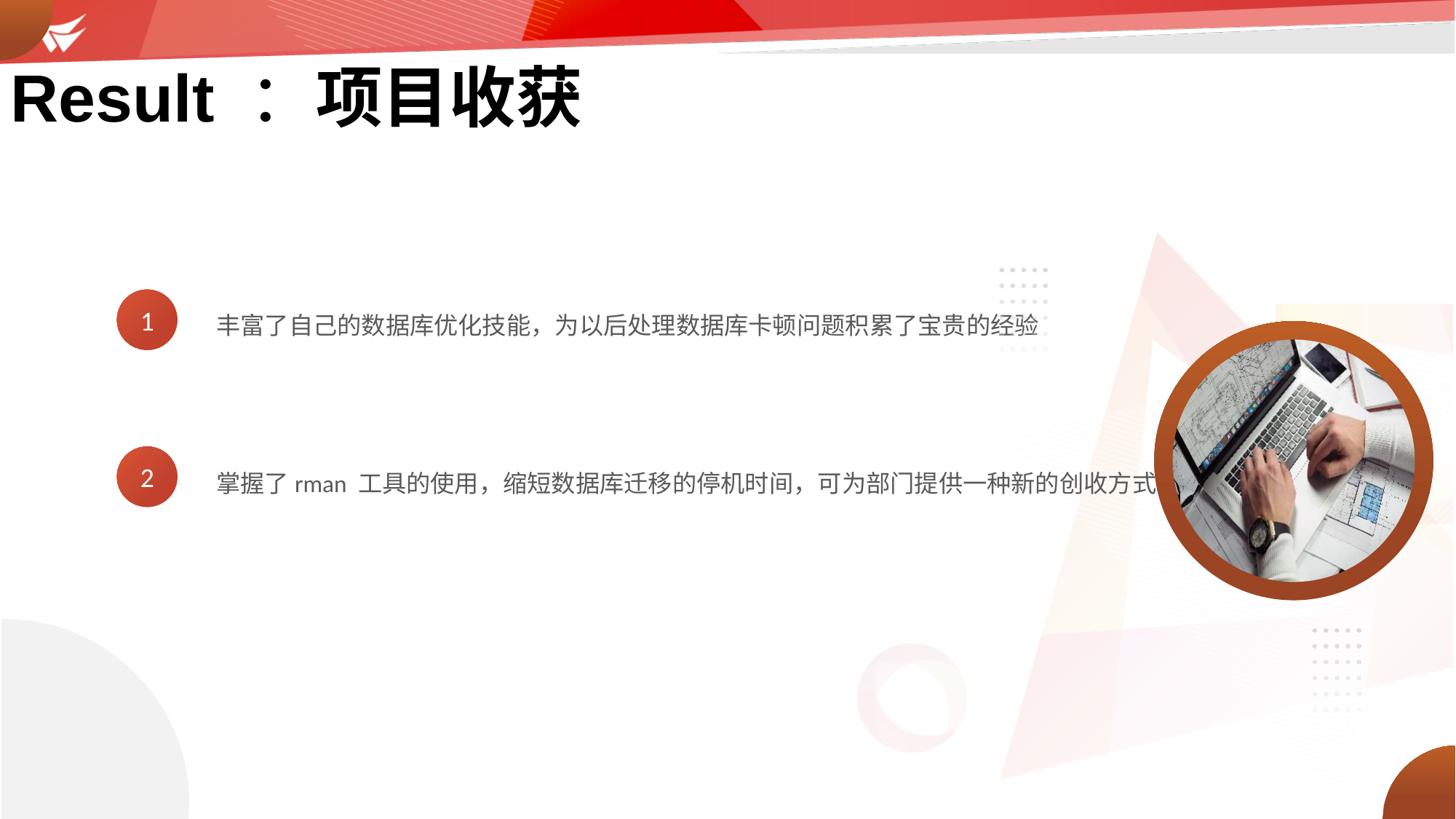

Result ：项目收获

1
丰富了自己的数据库优化技能，为以后处理数据库卡顿问题积累了宝贵的经验

2
掌握了rman 工具的使用，缩短数据库迁移的停机时间，可为部门提供一种新的创收方式。